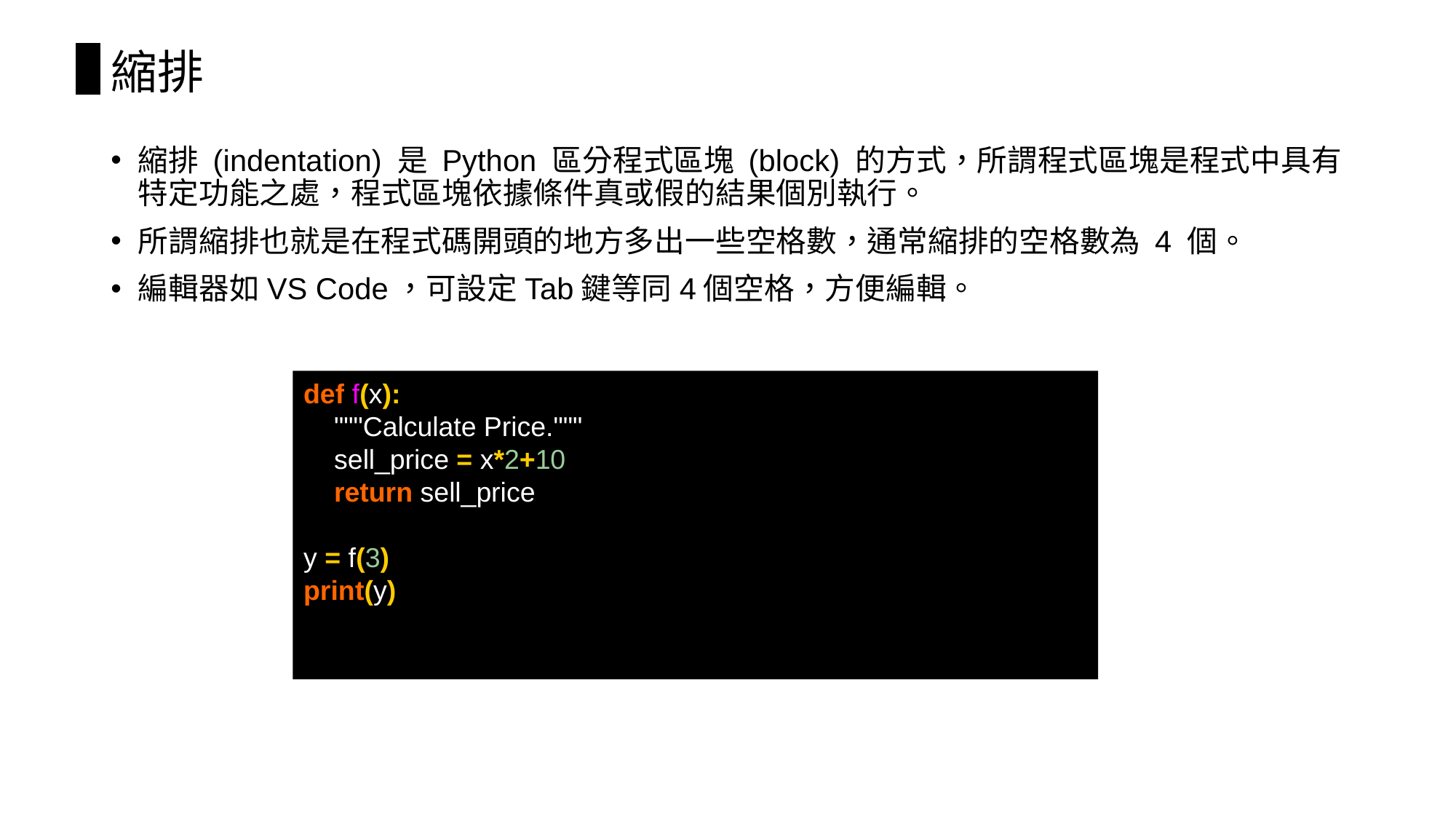

# 縮排
縮排 (indentation) 是 Python 區分程式區塊 (block) 的方式，所謂程式區塊是程式中具有特定功能之處，程式區塊依據條件真或假的結果個別執行。
所謂縮排也就是在程式碼開頭的地方多出一些空格數，通常縮排的空格數為 4 個。
編輯器如VS Code，可設定Tab鍵等同4個空格，方便編輯。
def f(x):
    """Calculate Price."""
    sell_price = x*2+10
    return sell_price

y = f(3)
print(y)